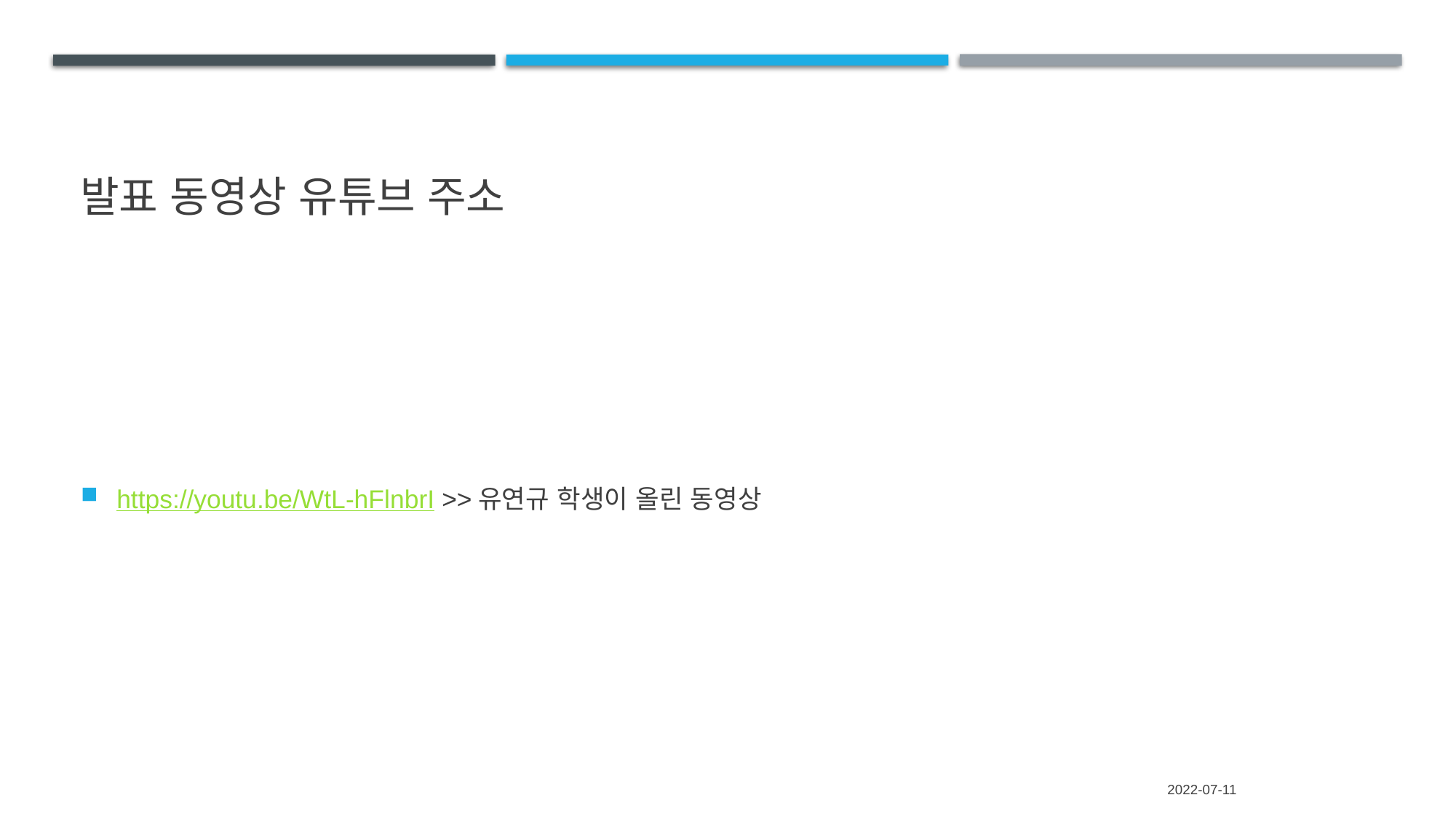

# 발표 동영상 유튜브 주소
https://youtu.be/WtL-hFlnbrI >>유연규 학생이 올린 동영상
2022-07-11